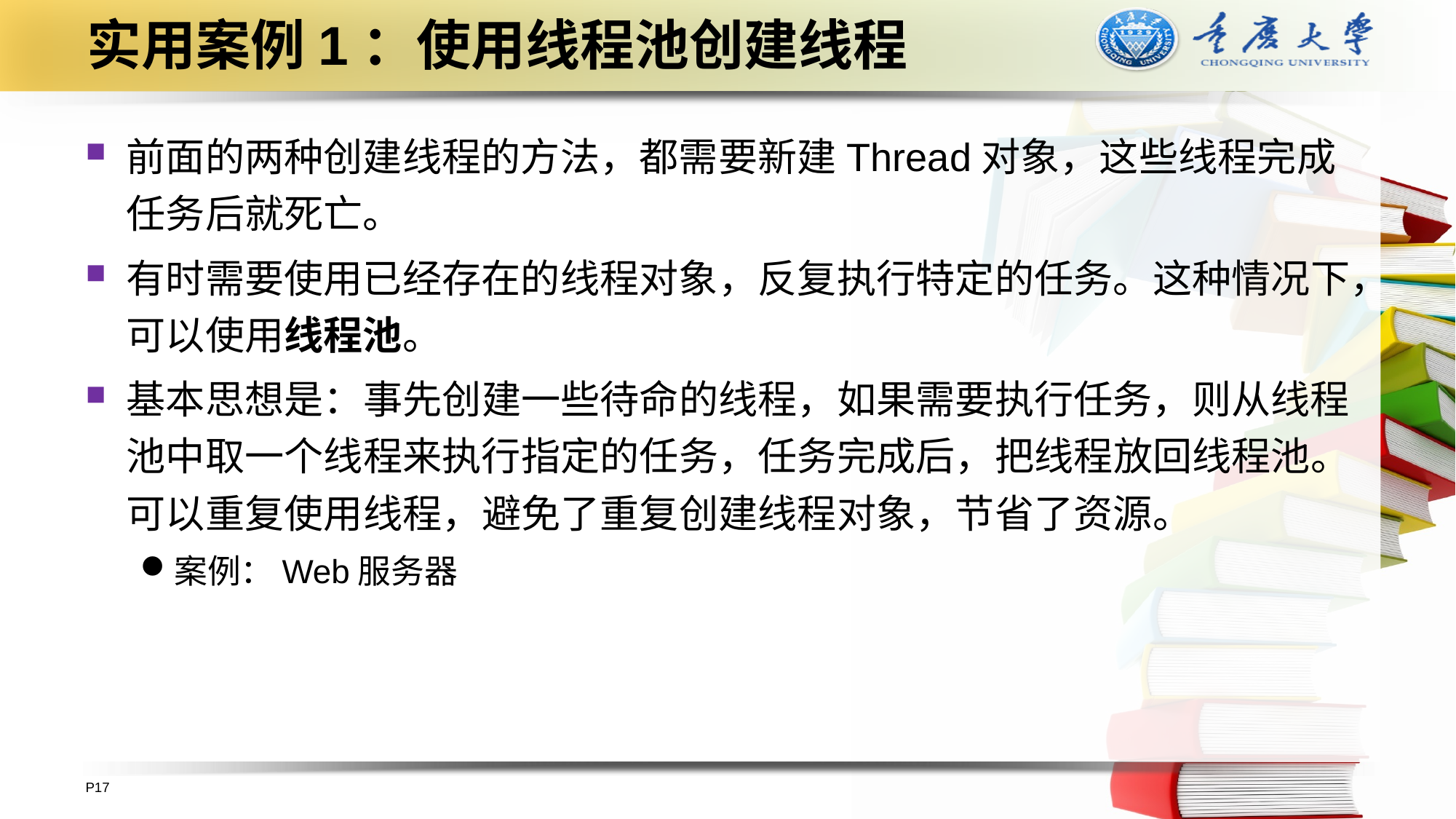

# 实用案例1：使用线程池创建线程
前面的两种创建线程的方法，都需要新建Thread对象，这些线程完成任务后就死亡。
有时需要使用已经存在的线程对象，反复执行特定的任务。这种情况下，可以使用线程池。
基本思想是：事先创建一些待命的线程，如果需要执行任务，则从线程池中取一个线程来执行指定的任务，任务完成后，把线程放回线程池。可以重复使用线程，避免了重复创建线程对象，节省了资源。
案例：Web服务器
P17